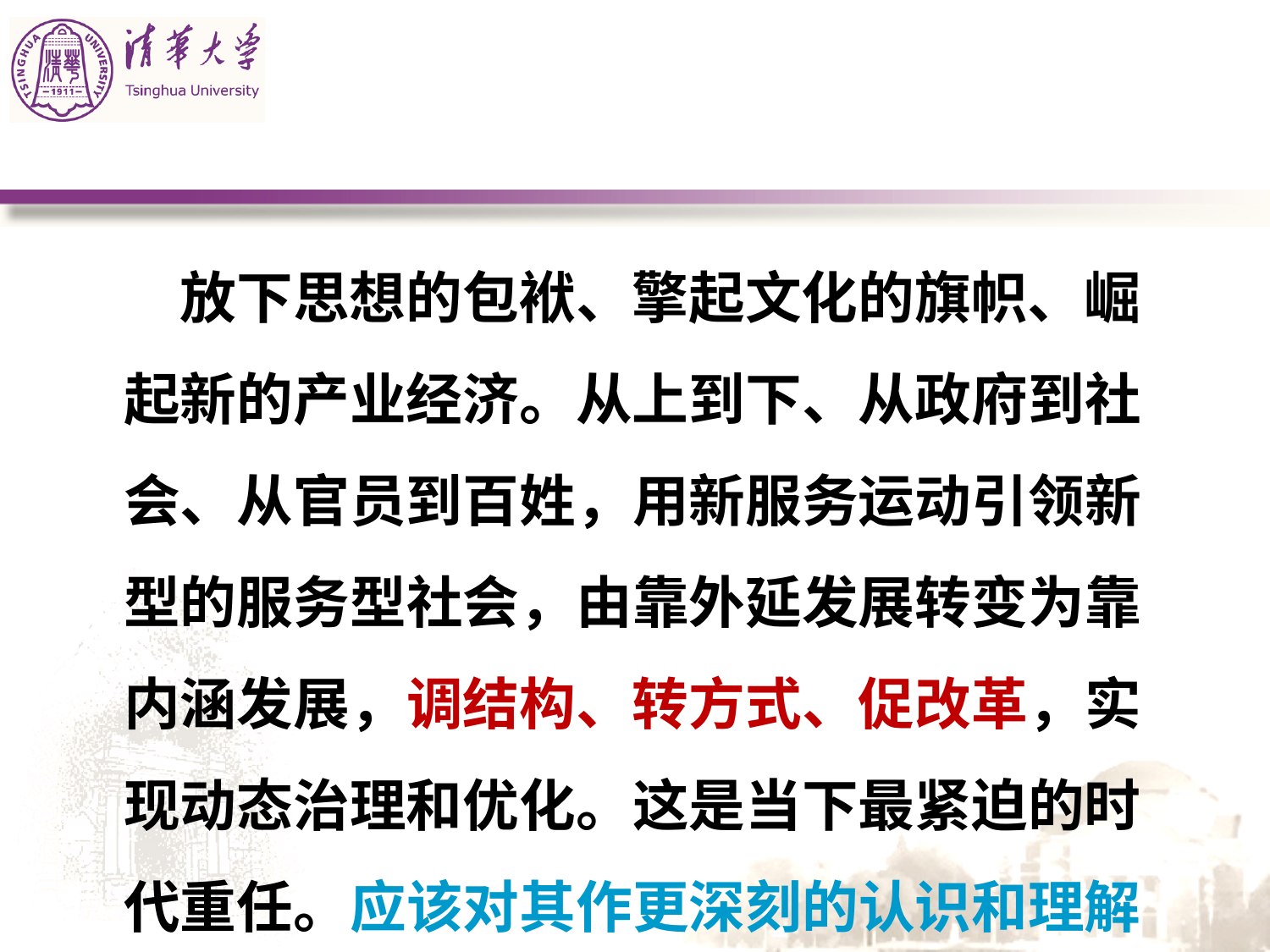

#
       放下思想的包袱、擎起文化的旗帜、崛起新的产业经济。从上到下、从政府到社会、从官员到百姓，用新服务运动引领新型的服务型社会，由靠外延发展转变为靠内涵发展，调结构、转方式、促改革，实现动态治理和优化。这是当下最紧迫的时代重任。应该对其作更深刻的认识和理解